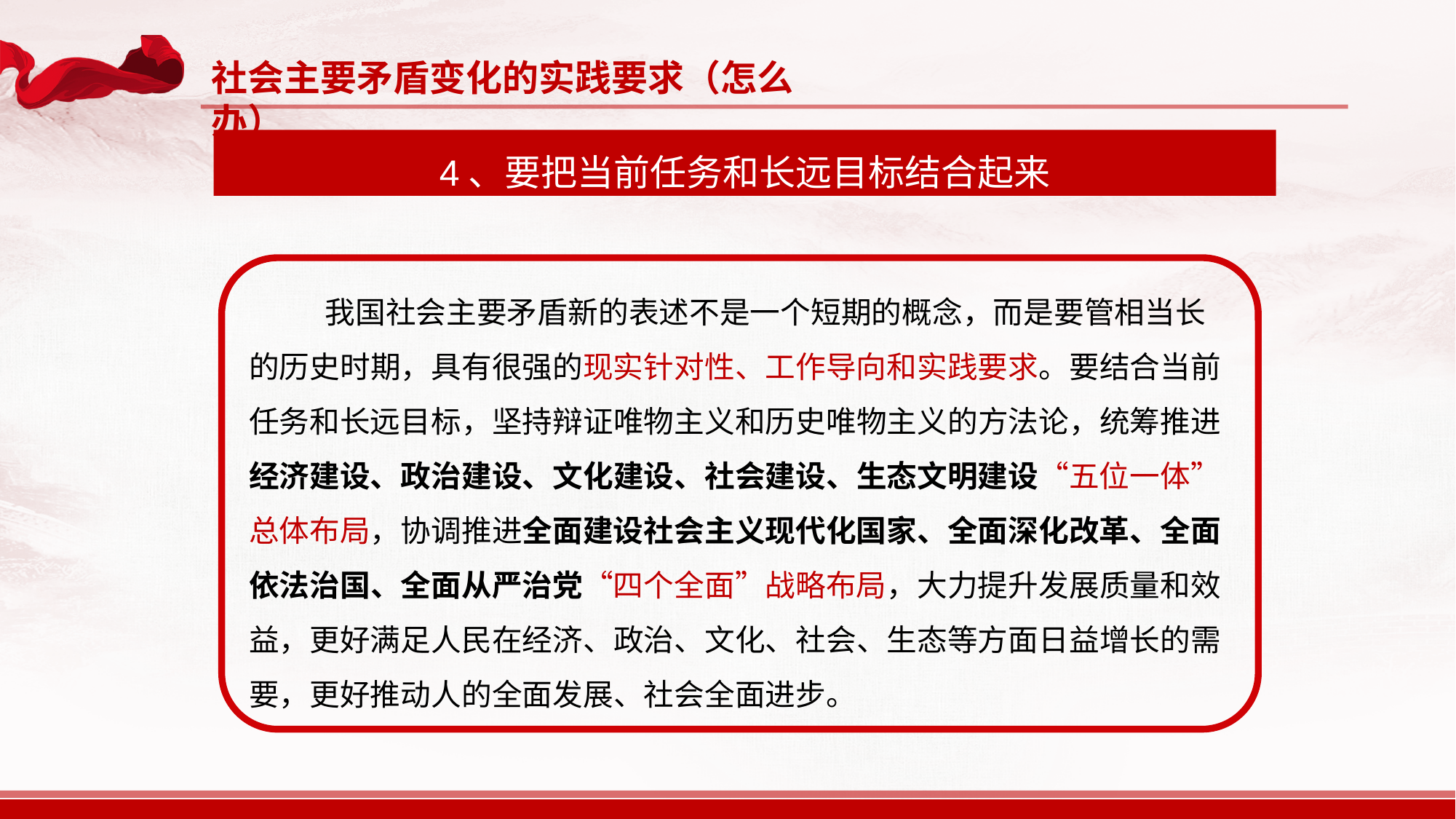

社会主要矛盾变化的实践要求（怎么办）
4、要把当前任务和长远目标结合起来
我国社会主要矛盾新的表述不是一个短期的概念，而是要管相当长的历史时期，具有很强的现实针对性、工作导向和实践要求。要结合当前任务和长远目标，坚持辩证唯物主义和历史唯物主义的方法论，统筹推进经济建设、政治建设、文化建设、社会建设、生态文明建设“五位一体”总体布局，协调推进全面建设社会主义现代化国家、全面深化改革、全面依法治国、全面从严治党“四个全面”战略布局，大力提升发展质量和效益，更好满足人民在经济、政治、文化、社会、生态等方面日益增长的需要，更好推动人的全面发展、社会全面进步。